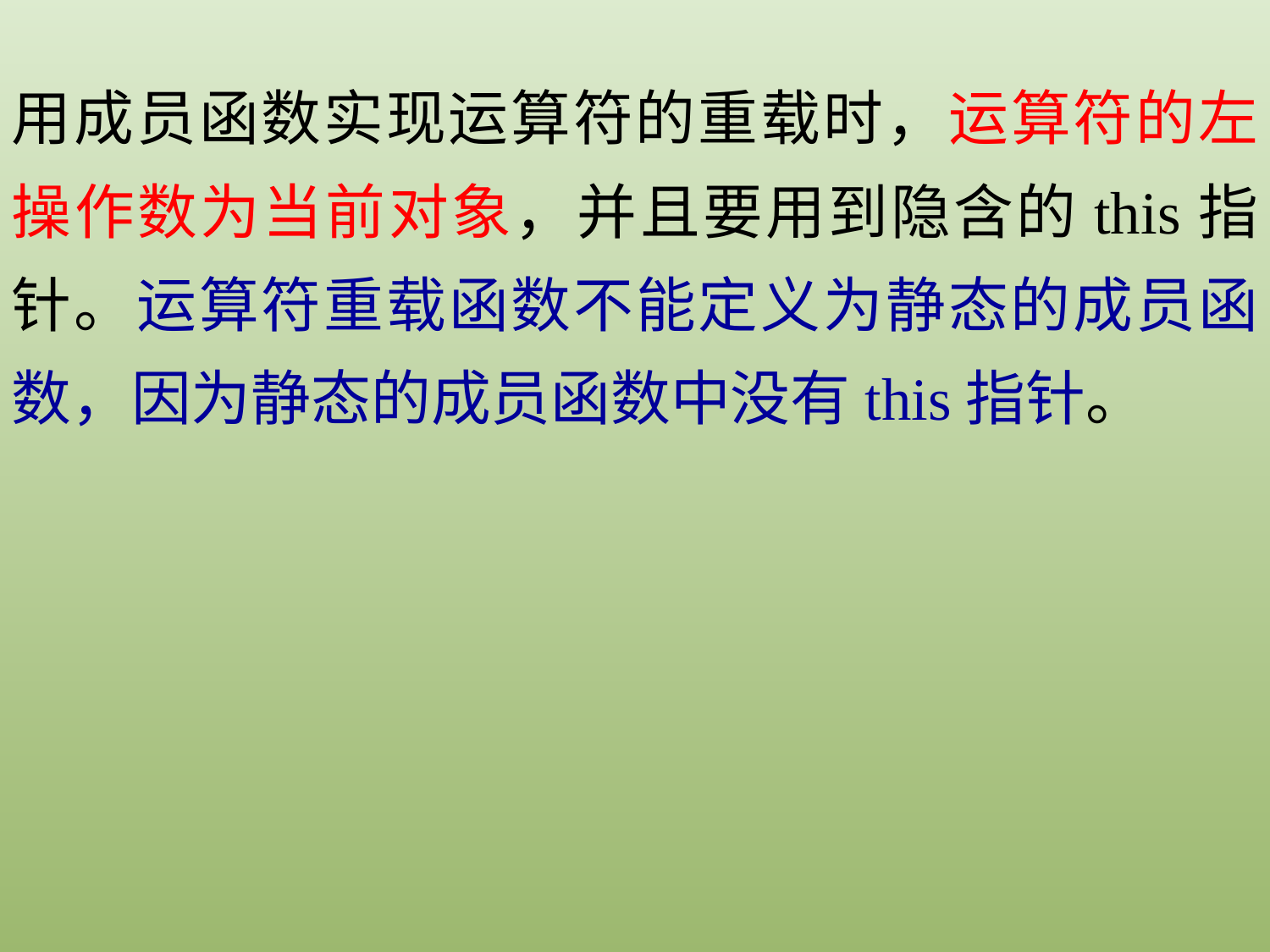

用成员函数实现运算符的重载时，运算符的左操作数为当前对象，并且要用到隐含的this指针。运算符重载函数不能定义为静态的成员函数，因为静态的成员函数中没有this指针。
858